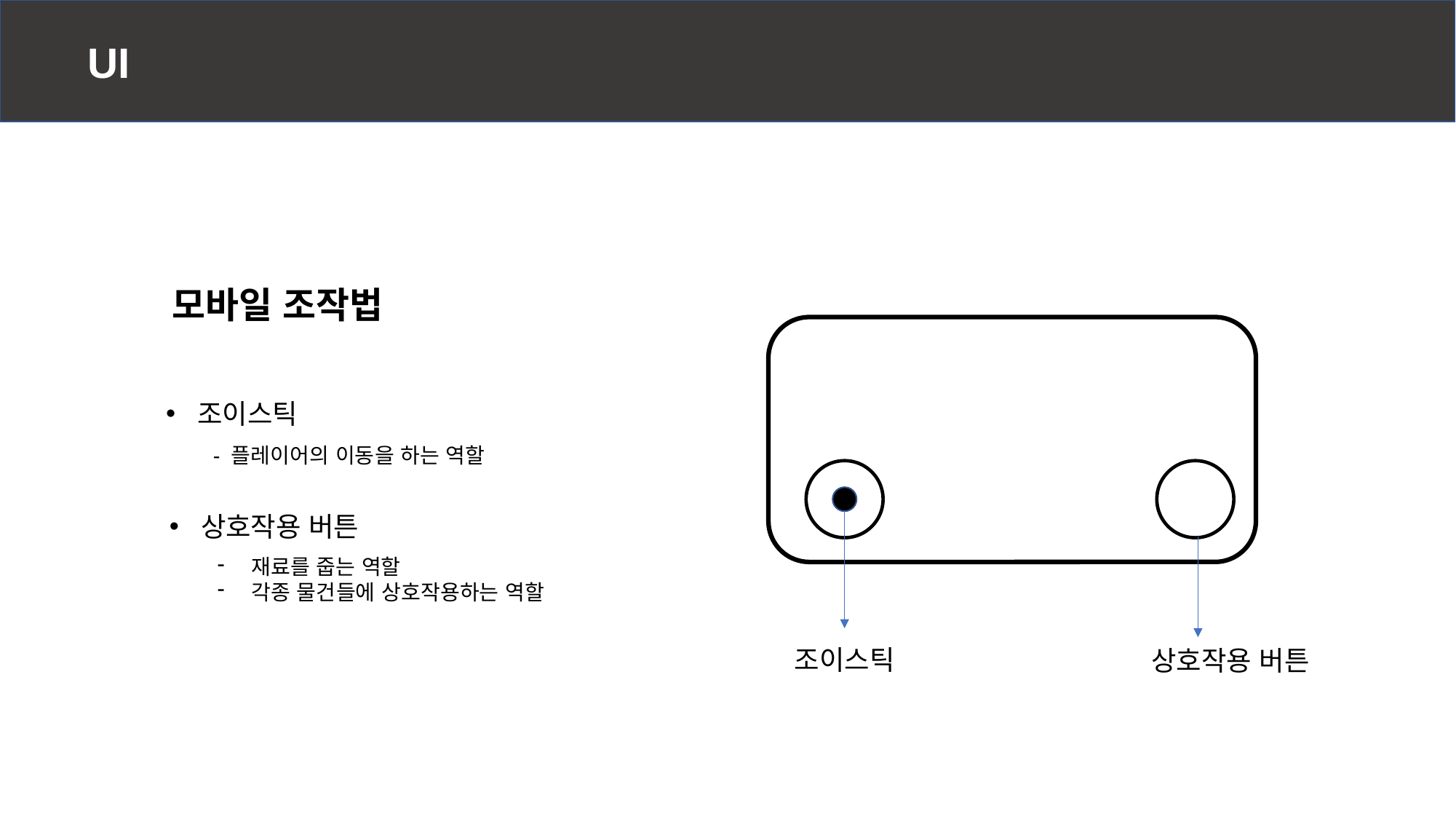

UI
모바일 조작법

조이스틱
- 플레이어의 이동을 하는 역할
상호작용 버튼
재료를 줍는 역할
각종 물건들에 상호작용하는 역할
조이스틱
상호작용 버튼